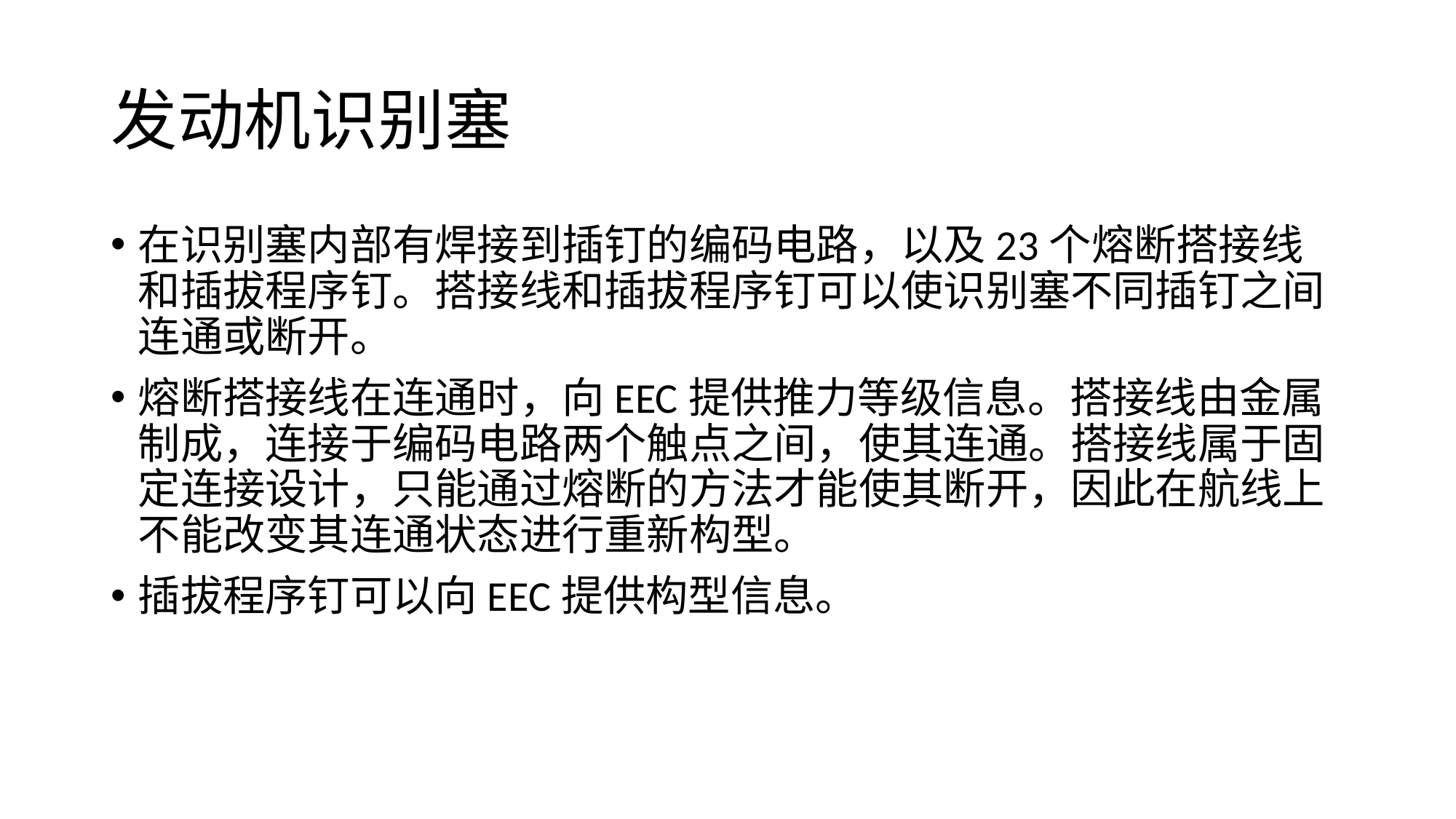

# 发动机识别塞
在识别塞内部有焊接到插钉的编码电路，以及23个熔断搭接线和插拔程序钉。搭接线和插拔程序钉可以使识别塞不同插钉之间连通或断开。
熔断搭接线在连通时，向EEC提供推力等级信息。搭接线由金属制成，连接于编码电路两个触点之间，使其连通。搭接线属于固定连接设计，只能通过熔断的方法才能使其断开，因此在航线上不能改变其连通状态进行重新构型。
插拔程序钉可以向EEC提供构型信息。